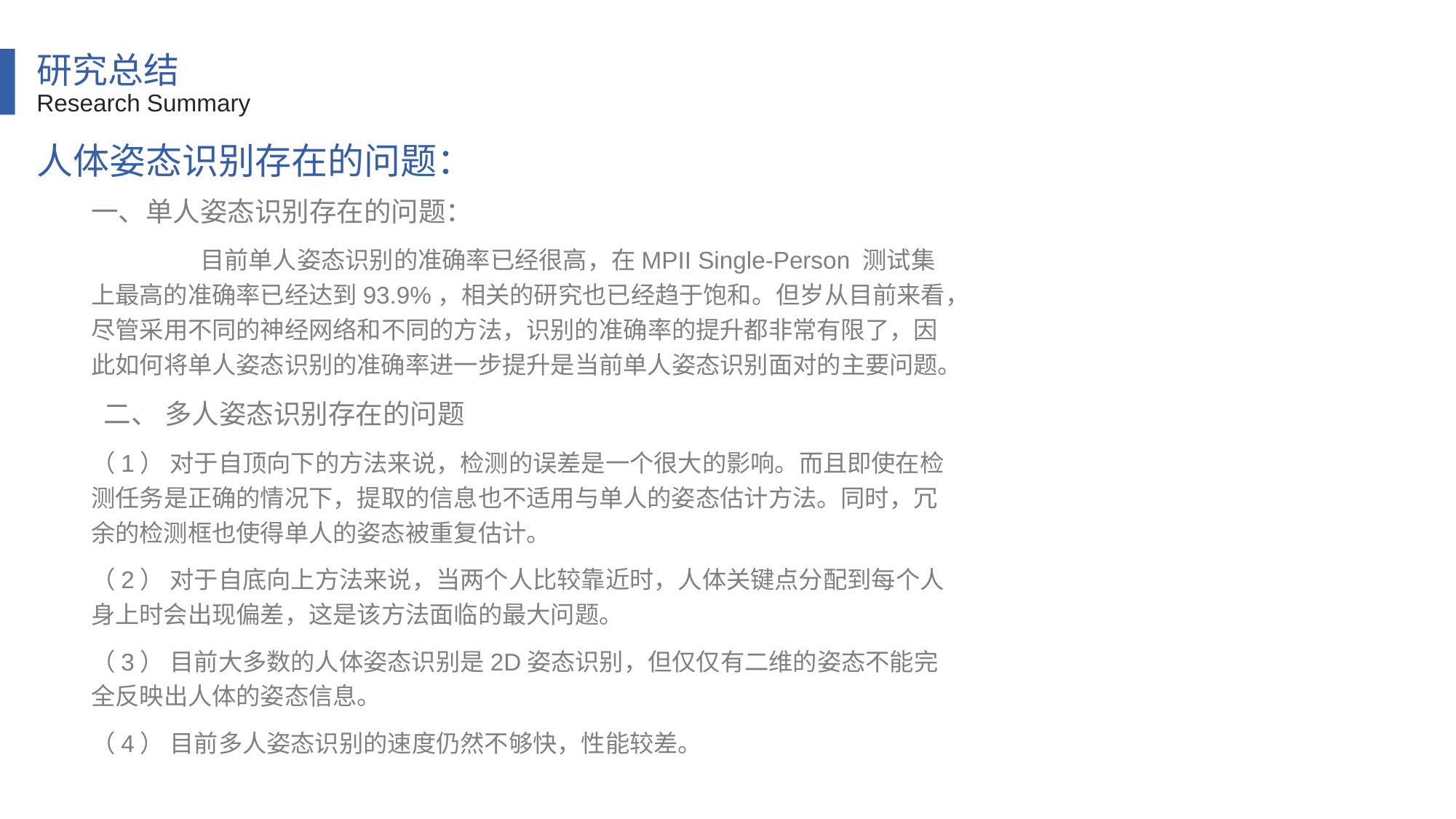

研究总结
Research Summary
人体姿态识别存在的问题：
一、单人姿态识别存在的问题：
	目前单人姿态识别的准确率已经很高，在MPII Single-Person 测试集上最高的准确率已经达到93.9%，相关的研究也已经趋于饱和。但岁从目前来看，尽管采用不同的神经网络和不同的方法，识别的准确率的提升都非常有限了，因此如何将单人姿态识别的准确率进一步提升是当前单人姿态识别面对的主要问题。
 二、 多人姿态识别存在的问题
（1） 对于自顶向下的方法来说，检测的误差是一个很大的影响。而且即使在检测任务是正确的情况下，提取的信息也不适用与单人的姿态估计方法。同时，冗余的检测框也使得单人的姿态被重复估计。
（2） 对于自底向上方法来说，当两个人比较靠近时，人体关键点分配到每个人身上时会出现偏差，这是该方法面临的最大问题。
（3） 目前大多数的人体姿态识别是2D姿态识别，但仅仅有二维的姿态不能完全反映出人体的姿态信息。
（4） 目前多人姿态识别的速度仍然不够快，性能较差。